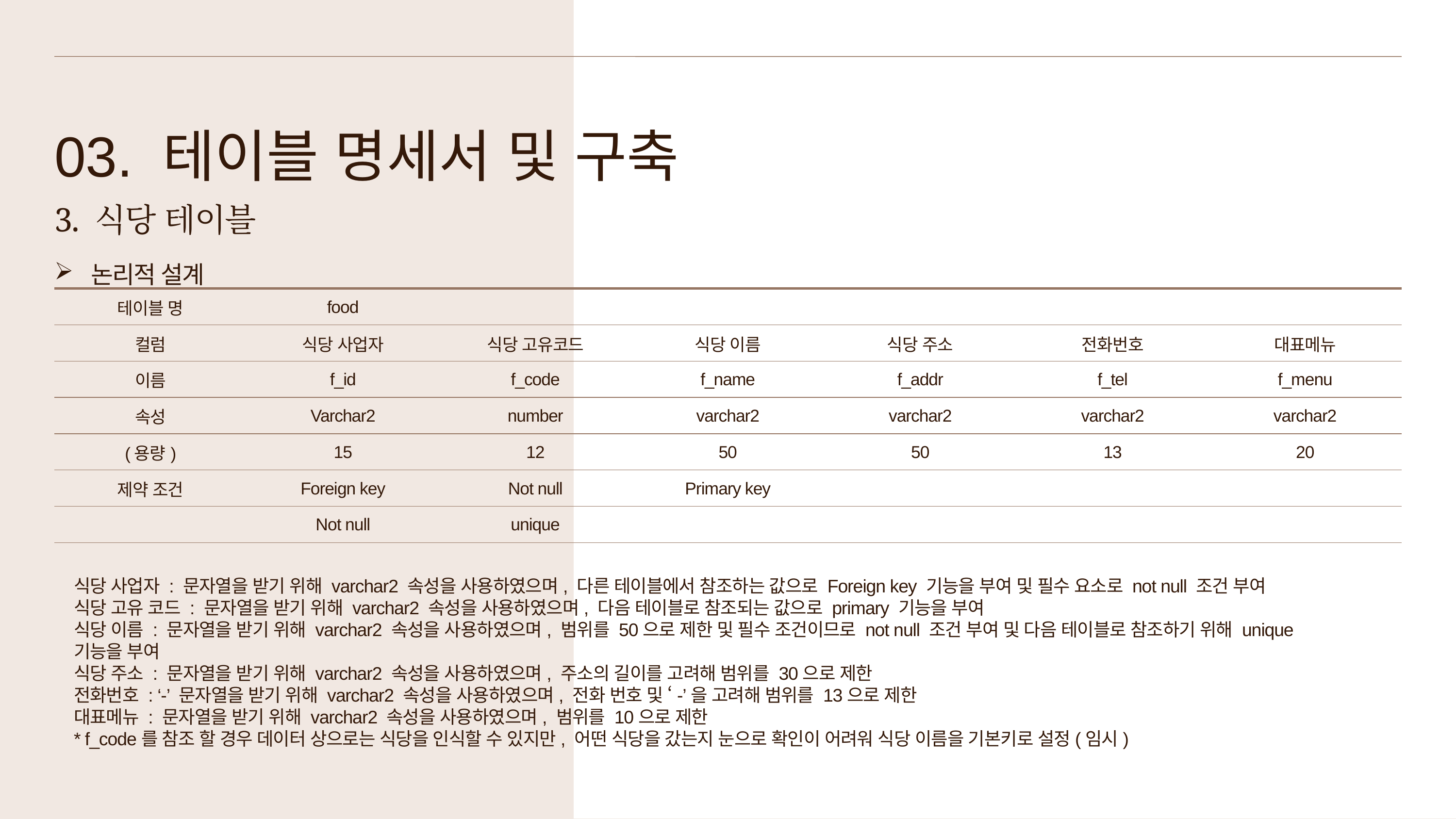

03. 테이블 명세서 및 구축
3. 식당 테이블
논리적 설계
| 테이블 명 | food |  |  |  |  |  |
| --- | --- | --- | --- | --- | --- | --- |
| 컬럼 | 식당 사업자 | 식당 고유코드 | 식당 이름 | 식당 주소 | 전화번호 | 대표메뉴 |
| 이름 | f\_id | f\_code | f\_name | f\_addr | f\_tel | f\_menu |
| 속성 | Varchar2 | number | varchar2 | varchar2 | varchar2 | varchar2 |
| (용량) | 15 | 12 | 50 | 50 | 13 | 20 |
| 제약 조건 | Foreign key | Not null | Primary key |  |  |  |
|  | Not null | unique |  |  |  |  |
식당 사업자 : 문자열을 받기 위해 varchar2 속성을 사용하였으며, 다른 테이블에서 참조하는 값으로 Foreign key 기능을 부여 및 필수 요소로 not null 조건 부여
식당 고유 코드 : 문자열을 받기 위해 varchar2 속성을 사용하였으며, 다음 테이블로 참조되는 값으로 primary 기능을 부여
식당 이름 : 문자열을 받기 위해 varchar2 속성을 사용하였으며, 범위를 50으로 제한 및 필수 조건이므로 not null 조건 부여 및 다음 테이블로 참조하기 위해 unique 기능을 부여
식당 주소 : 문자열을 받기 위해 varchar2 속성을 사용하였으며, 주소의 길이를 고려해 범위를 30으로 제한
전화번호 : ‘-’ 문자열을 받기 위해 varchar2 속성을 사용하였으며, 전화 번호 및 ‘-’을 고려해 범위를 13으로 제한
대표메뉴 : 문자열을 받기 위해 varchar2 속성을 사용하였으며, 범위를 10으로 제한
* f_code를 참조 할 경우 데이터 상으로는 식당을 인식할 수 있지만, 어떤 식당을 갔는지 눈으로 확인이 어려워 식당 이름을 기본키로 설정(임시)